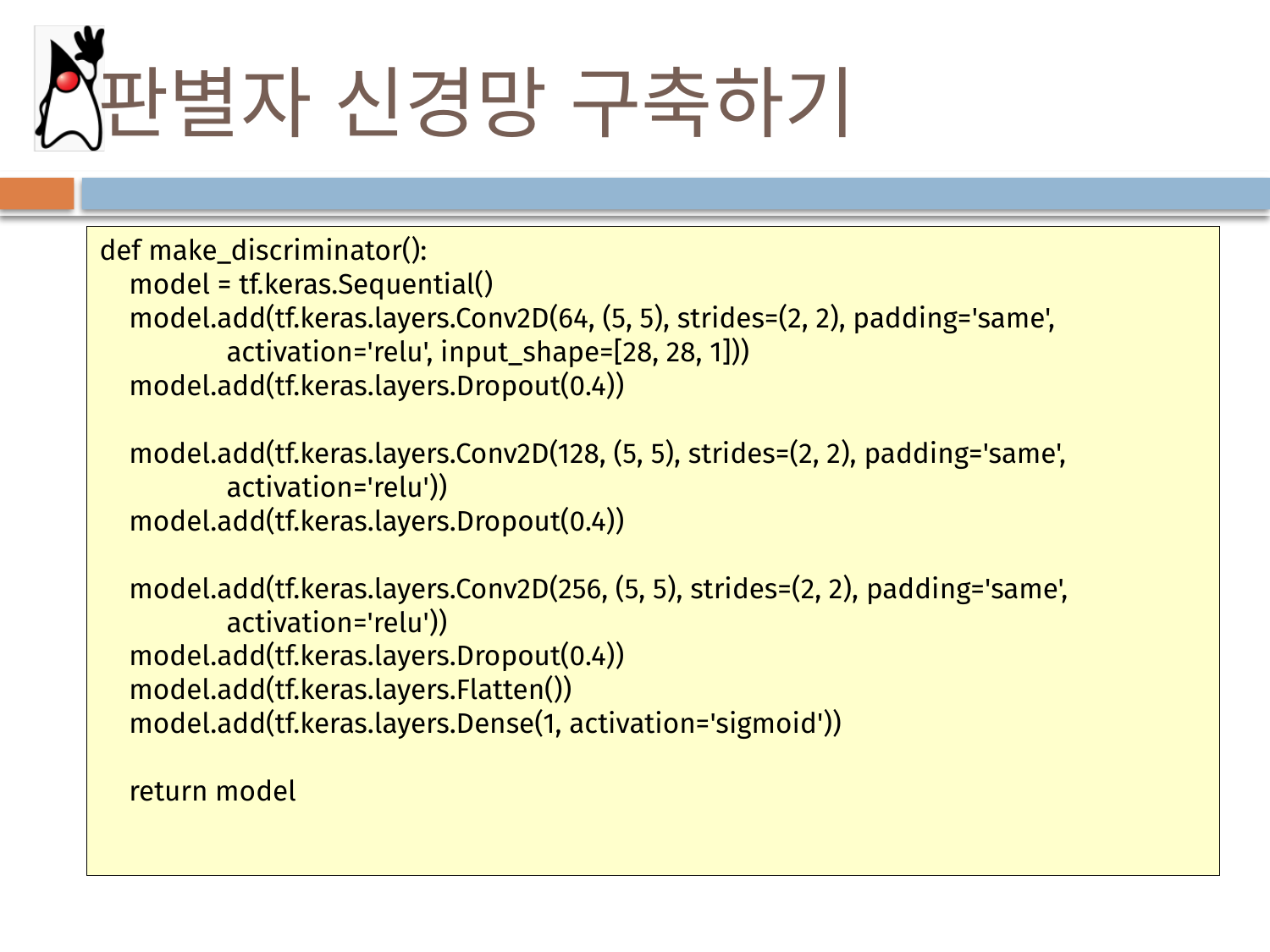

# 판별자 신경망 구축하기
def make_discriminator():
    model = tf.keras.Sequential()
    model.add(tf.keras.layers.Conv2D(64, (5, 5), strides=(2, 2), padding='same',
	activation='relu', input_shape=[28, 28, 1]))
    model.add(tf.keras.layers.Dropout(0.4))

    model.add(tf.keras.layers.Conv2D(128, (5, 5), strides=(2, 2), padding='same',
	activation='relu'))
    model.add(tf.keras.layers.Dropout(0.4))

    model.add(tf.keras.layers.Conv2D(256, (5, 5), strides=(2, 2), padding='same',
	activation='relu'))
    model.add(tf.keras.layers.Dropout(0.4))
    model.add(tf.keras.layers.Flatten())
    model.add(tf.keras.layers.Dense(1, activation='sigmoid'))

    return model